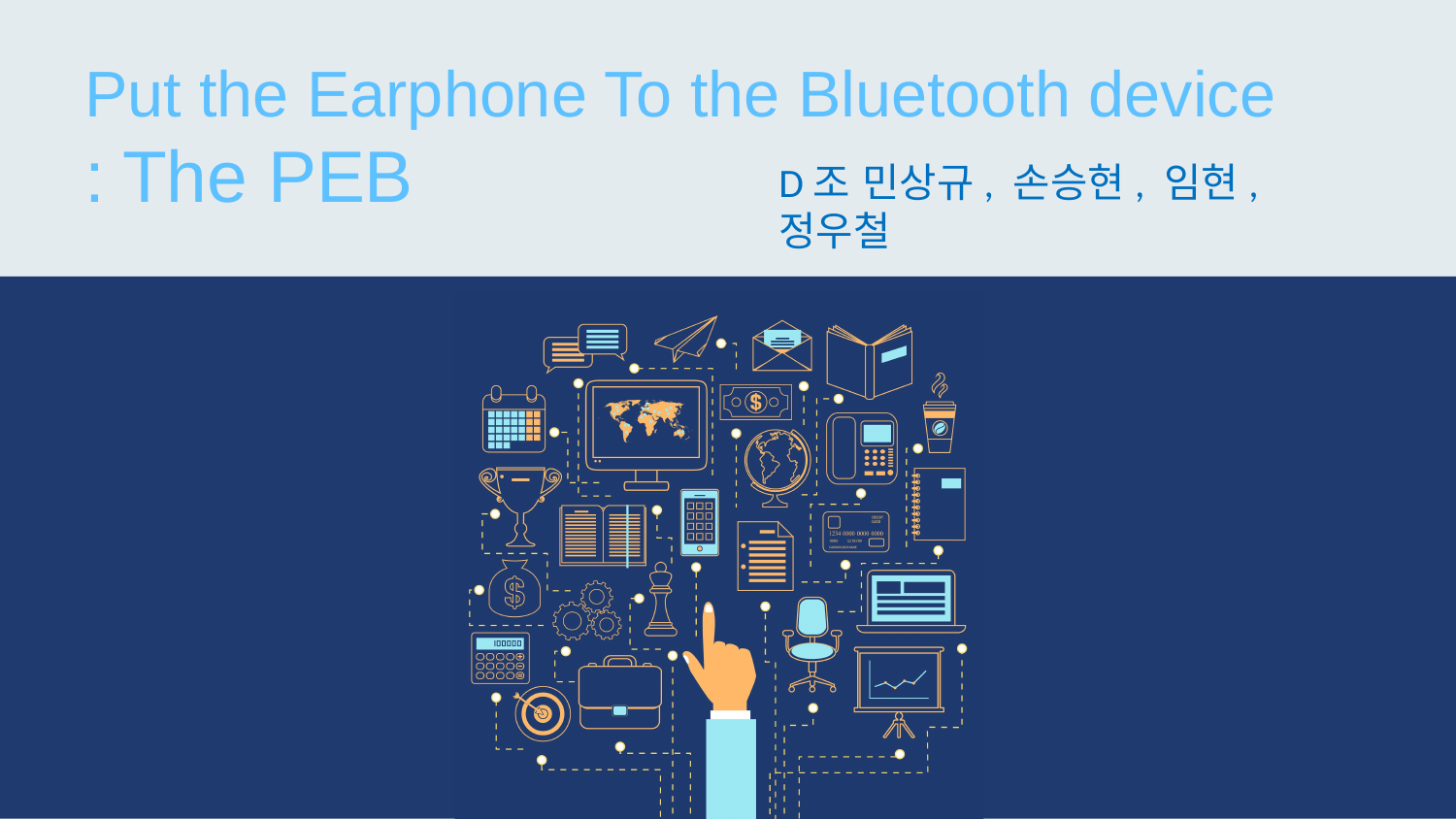

# Put the Earphone To the Bluetooth device : The PEB
D조 민상규, 손승현, 임현, 정우철